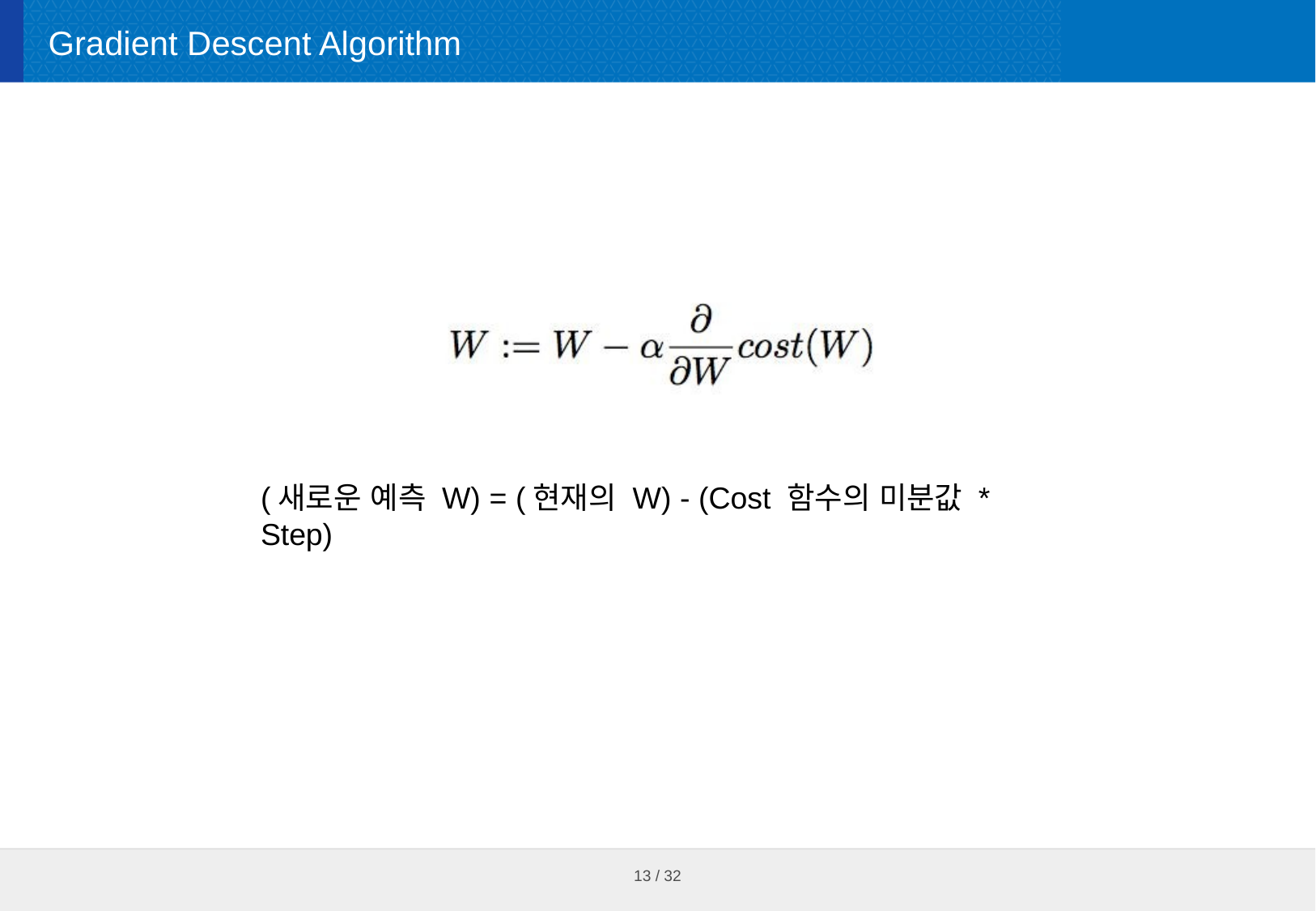

# Gradient Descent Algorithm

(새로운 예측 W) = (현재의 W) - (Cost 함수의 미분값 * Step)